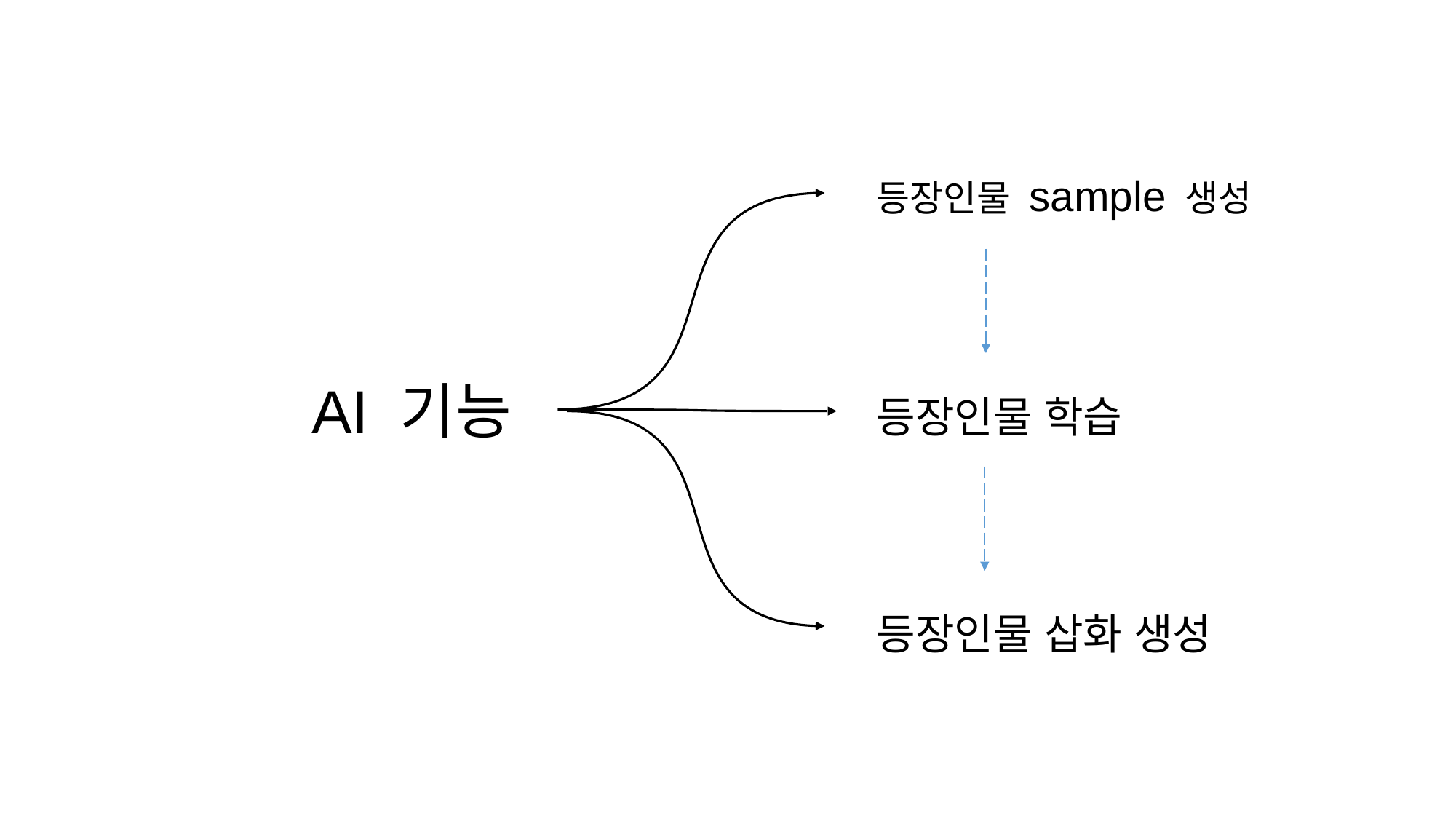

등장인물 sample 생성
AI 기능
등장인물 학습
등장인물 삽화 생성